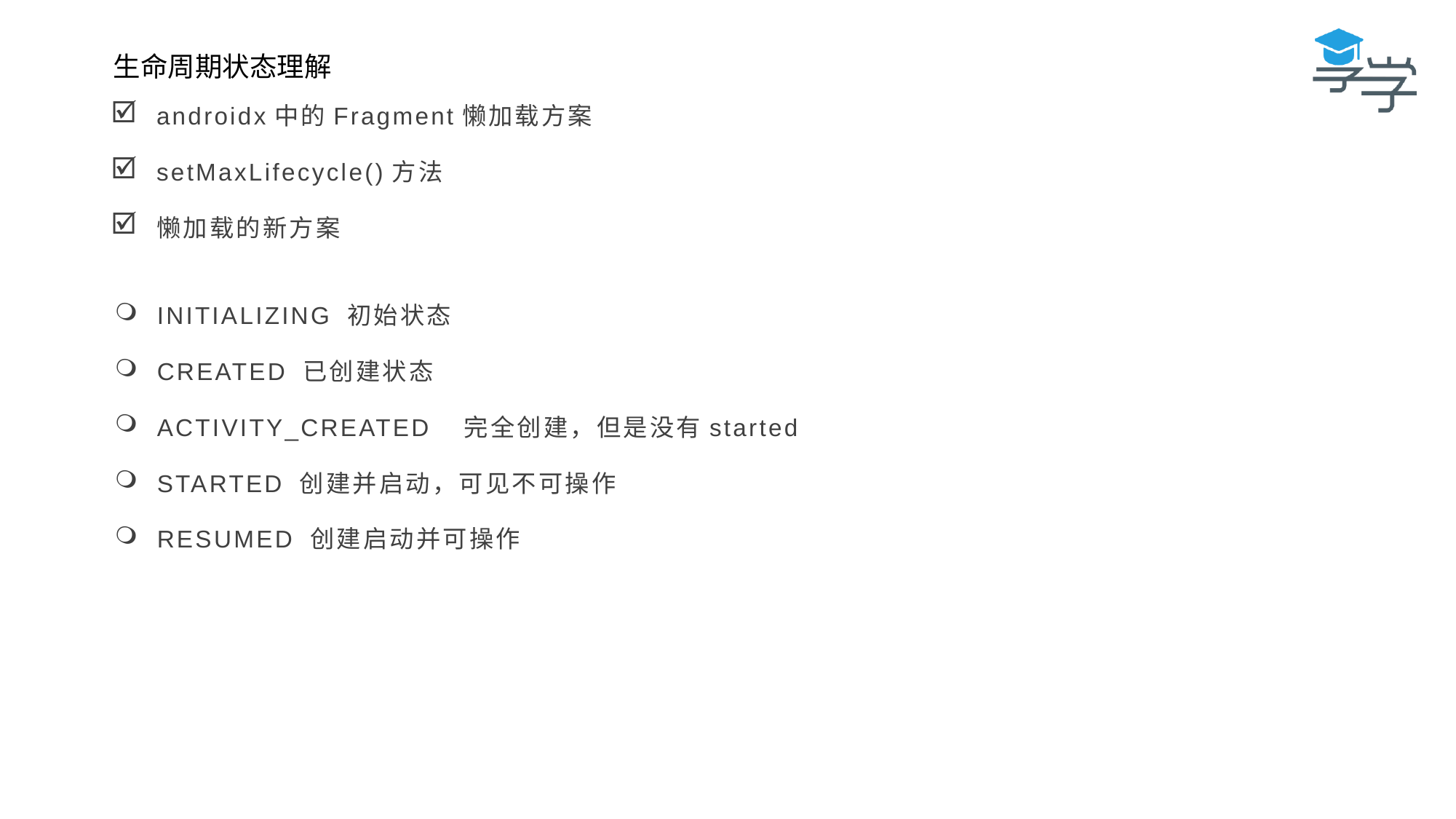

生命周期状态理解
androidx中的Fragment懒加载方案
setMaxLifecycle()方法
懒加载的新方案
INITIALIZING 初始状态
CREATED 已创建状态
ACTIVITY_CREATED 完全创建，但是没有started
STARTED 创建并启动，可见不可操作
RESUMED 创建启动并可操作